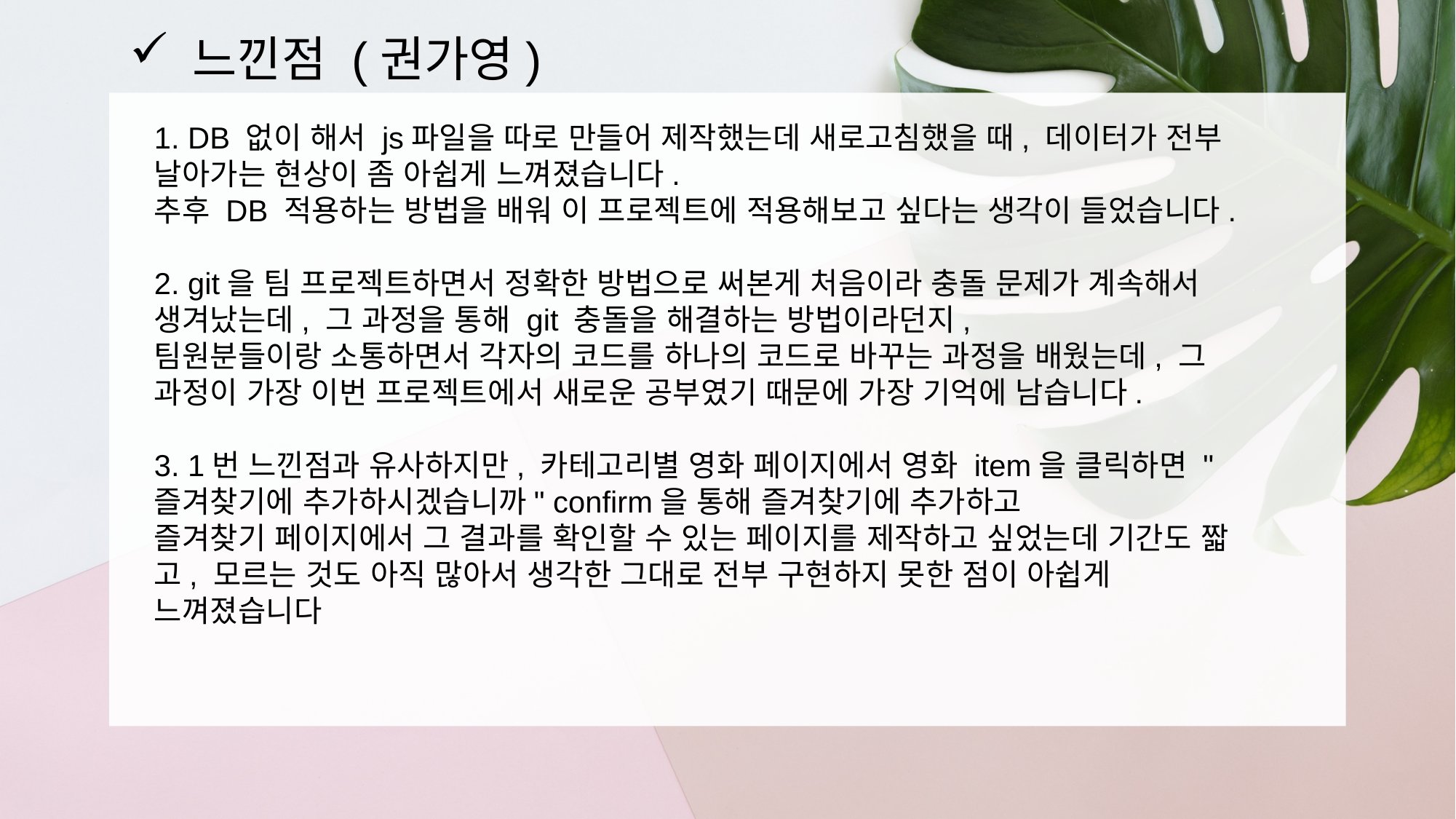

느낀점 (권가영)
1. DB 없이 해서 js파일을 따로 만들어 제작했는데 새로고침했을 때, 데이터가 전부 날아가는 현상이 좀 아쉽게 느껴졌습니다.
추후 DB 적용하는 방법을 배워 이 프로젝트에 적용해보고 싶다는 생각이 들었습니다.

2. git을 팀 프로젝트하면서 정확한 방법으로 써본게 처음이라 충돌 문제가 계속해서 생겨났는데, 그 과정을 통해 git 충돌을 해결하는 방법이라던지,
팀원분들이랑 소통하면서 각자의 코드를 하나의 코드로 바꾸는 과정을 배웠는데, 그 과정이 가장 이번 프로젝트에서 새로운 공부였기 때문에 가장 기억에 남습니다.

3. 1번 느낀점과 유사하지만, 카테고리별 영화 페이지에서 영화 item을 클릭하면 "즐겨찾기에 추가하시겠습니까" confirm을 통해 즐겨찾기에 추가하고
즐겨찾기 페이지에서 그 결과를 확인할 수 있는 페이지를 제작하고 싶었는데 기간도 짧고, 모르는 것도 아직 많아서 생각한 그대로 전부 구현하지 못한 점이 아쉽게 느껴졌습니다